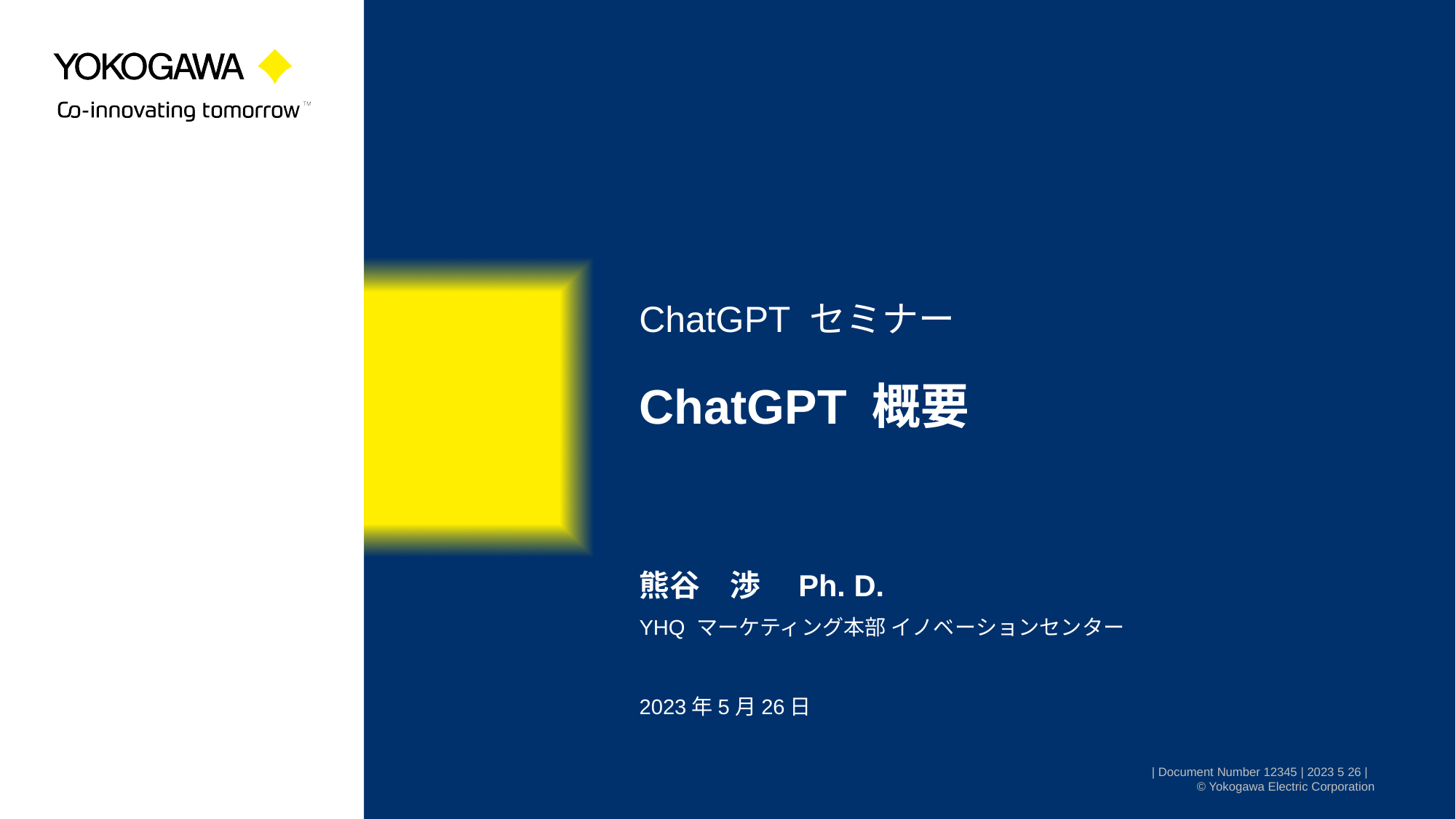

ChatGPT セミナー
# ChatGPT 概要
熊谷　渉　Ph. D.
YHQ マーケティング本部 イノベーションセンター
2023年5月26日